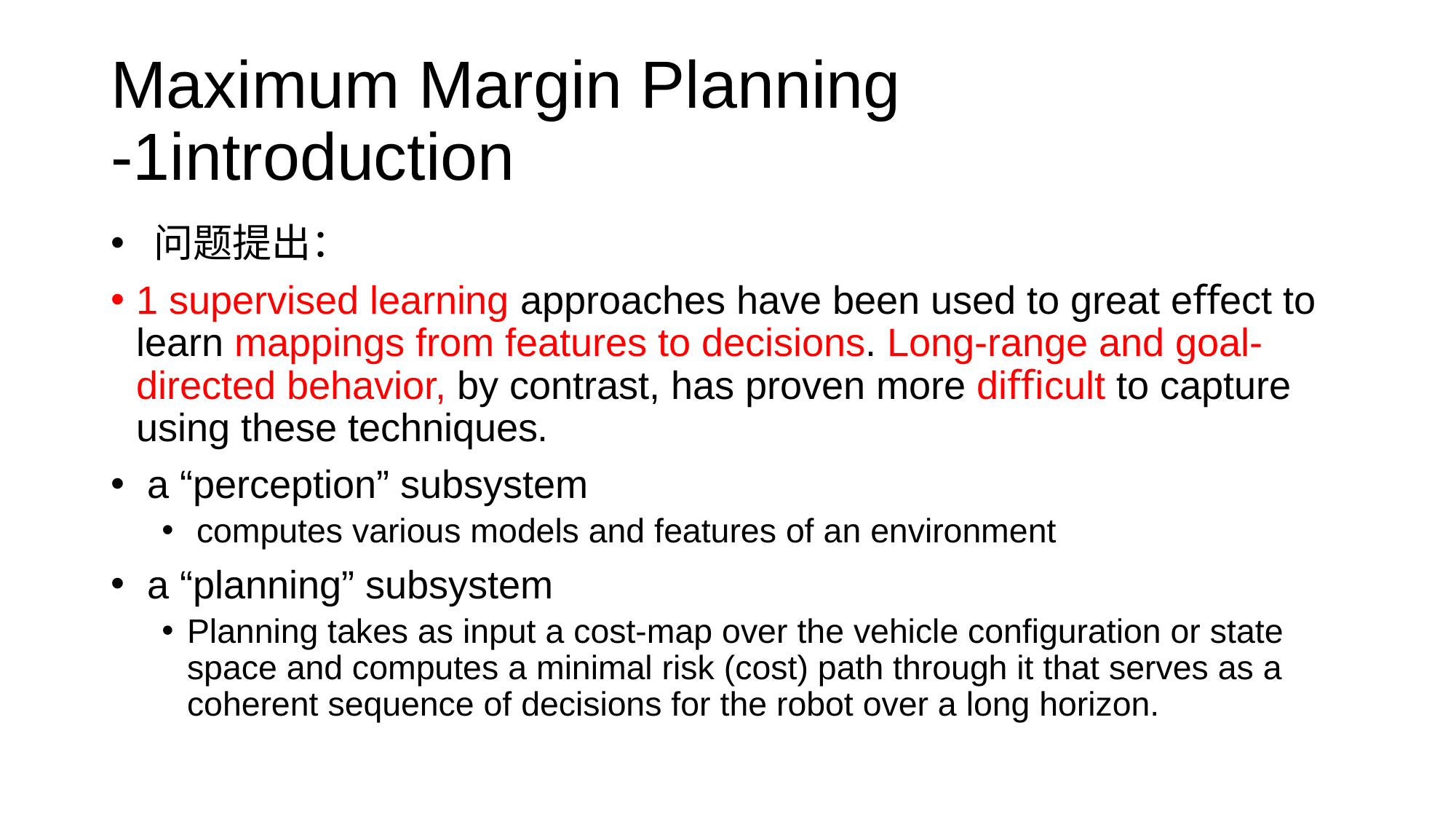

# Maximum Margin Planning -1introduction
 问题提出：
1 supervised learning approaches have been used to great eﬀect to learn mappings from features to decisions. Long-range and goal-directed behavior, by contrast, has proven more diﬃcult to capture using these techniques.
 a “perception” subsystem
 computes various models and features of an environment
 a “planning” subsystem
Planning takes as input a cost-map over the vehicle conﬁguration or state space and computes a minimal risk (cost) path through it that serves as a coherent sequence of decisions for the robot over a long horizon.